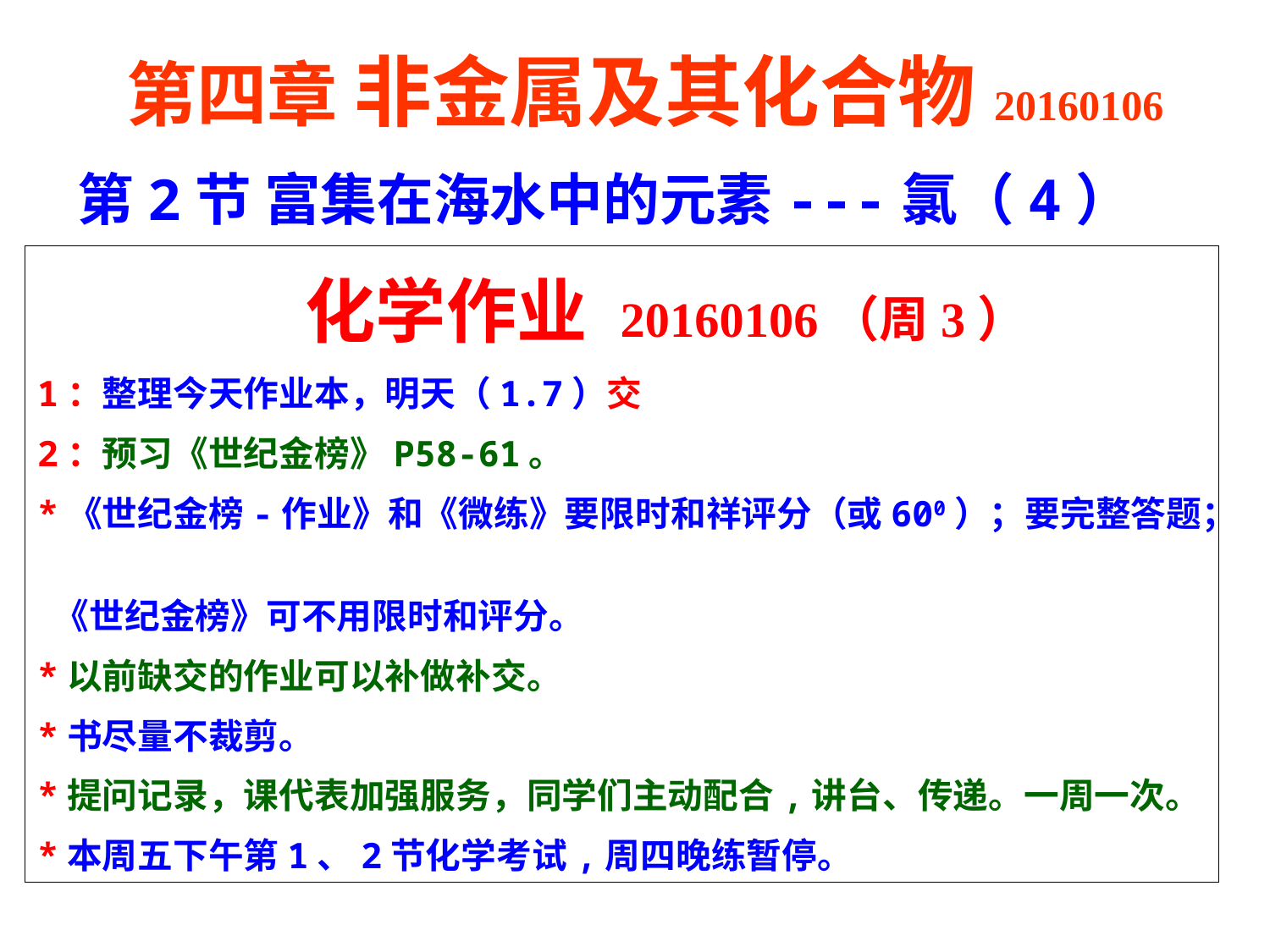

第四章 非金属及其化合物20160106
第2节 富集在海水中的元素---氯（4）
             化学作业 20160106（周3）
1：整理今天作业本，明天（1.7）交
2：预习《世纪金榜》P58-61。
*《世纪金榜-作业》和《微练》要限时和祥评分（或600）；要完整答题；
 《世纪金榜》可不用限时和评分。
*以前缺交的作业可以补做补交。
*书尽量不裁剪。
*提问记录，课代表加强服务，同学们主动配合,讲台、传递。一周一次。
*本周五下午第1、2节化学考试,周四晚练暂停。